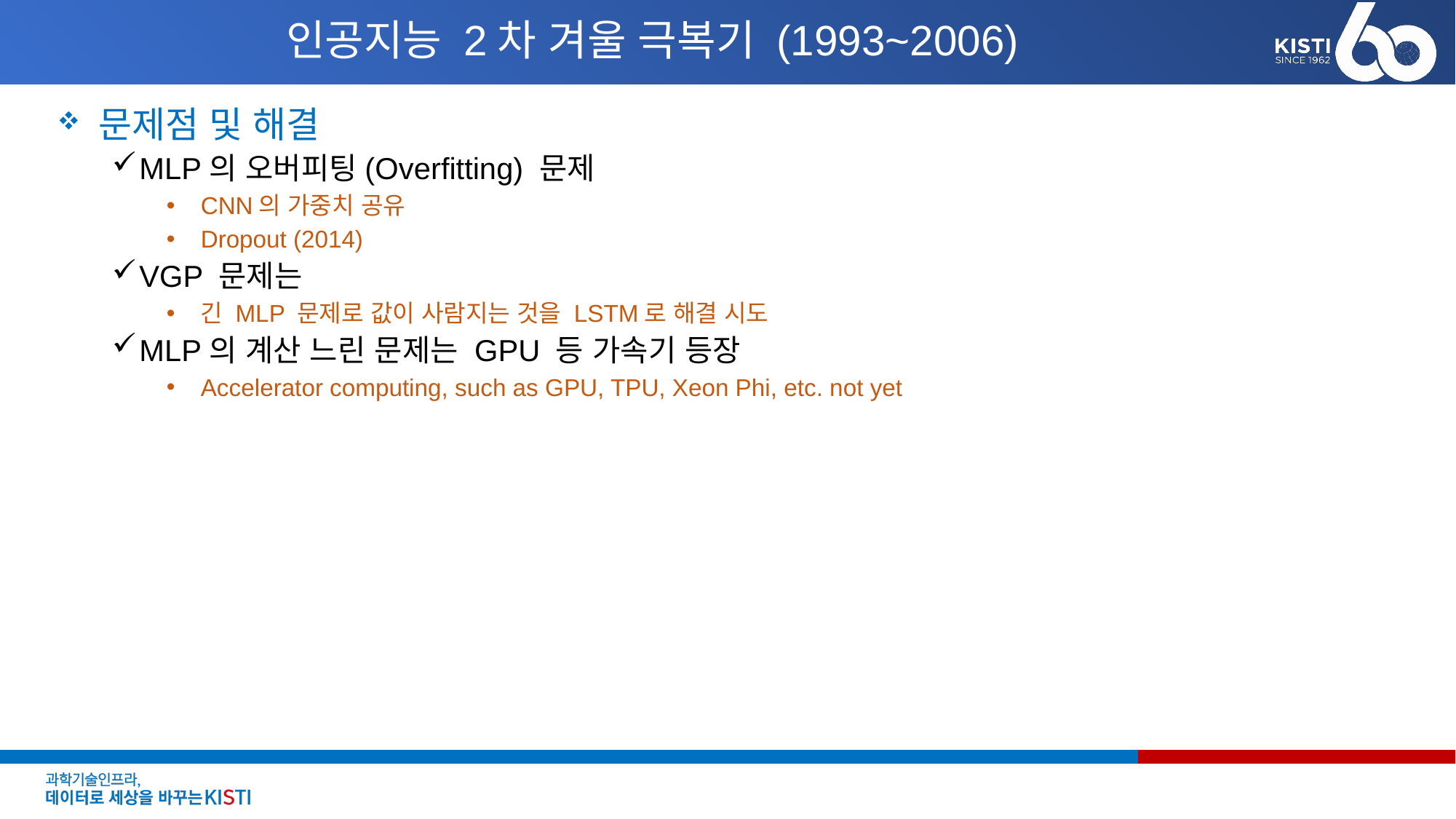

# 인공지능 2차 겨울 극복기 (1993~2006)
문제점 및 해결
MLP의 오버피팅(Overfitting) 문제
CNN의 가중치 공유
Dropout (2014)
VGP 문제는
긴 MLP 문제로 값이 사람지는 것을 LSTM로 해결 시도
MLP의 계산 느린 문제는 GPU 등 가속기 등장
Accelerator computing, such as GPU, TPU, Xeon Phi, etc. not yet